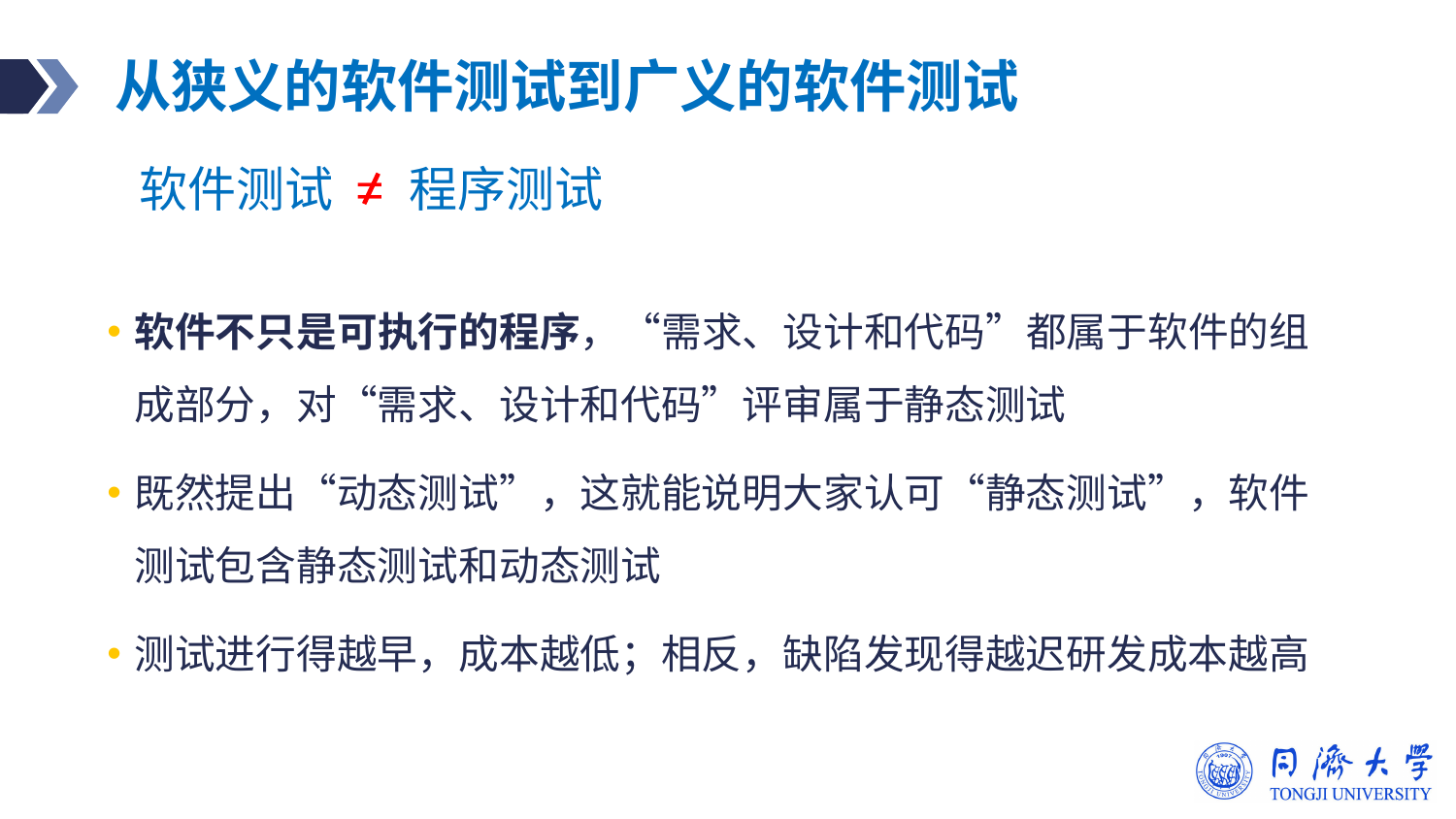

# 从狭义的软件测试到广义的软件测试
软件测试 = 程序测试
软件不只是可执行的程序，“需求、设计和代码”都属于软件的组成部分，对“需求、设计和代码”评审属于静态测试
既然提出“动态测试”，这就能说明大家认可“静态测试”，软件测试包含静态测试和动态测试
测试进行得越早，成本越低；相反，缺陷发现得越迟研发成本越高